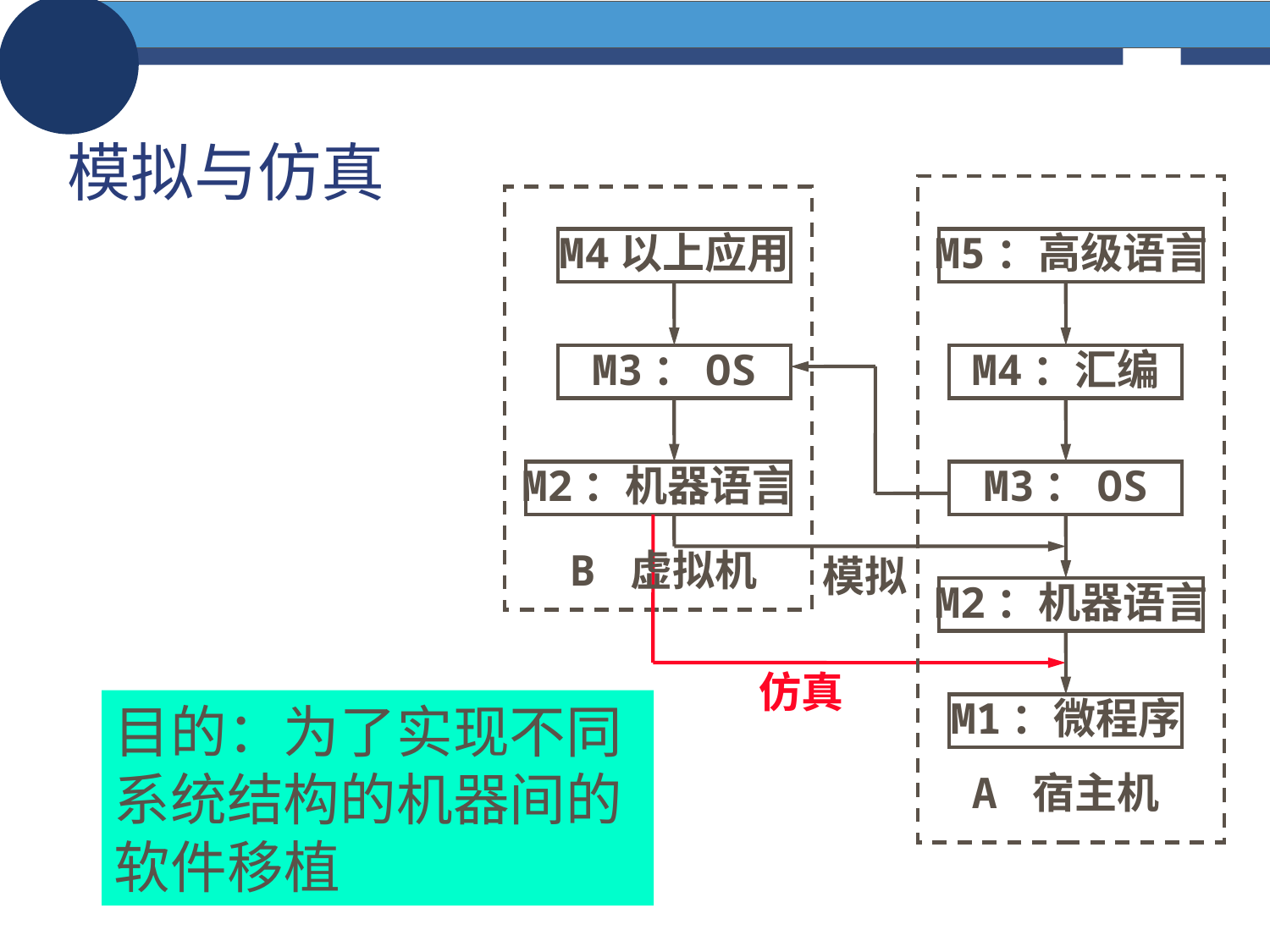

模拟与仿真

M4以上应用
M5：高级语言

M3：OS
M4：汇编

M2：机器语言
M3：OS

B 虚拟机

模拟
M2：机器语言

仿真
M1：微程序
A 宿主机
目的：为了实现不同系统结构的机器间的软件移植